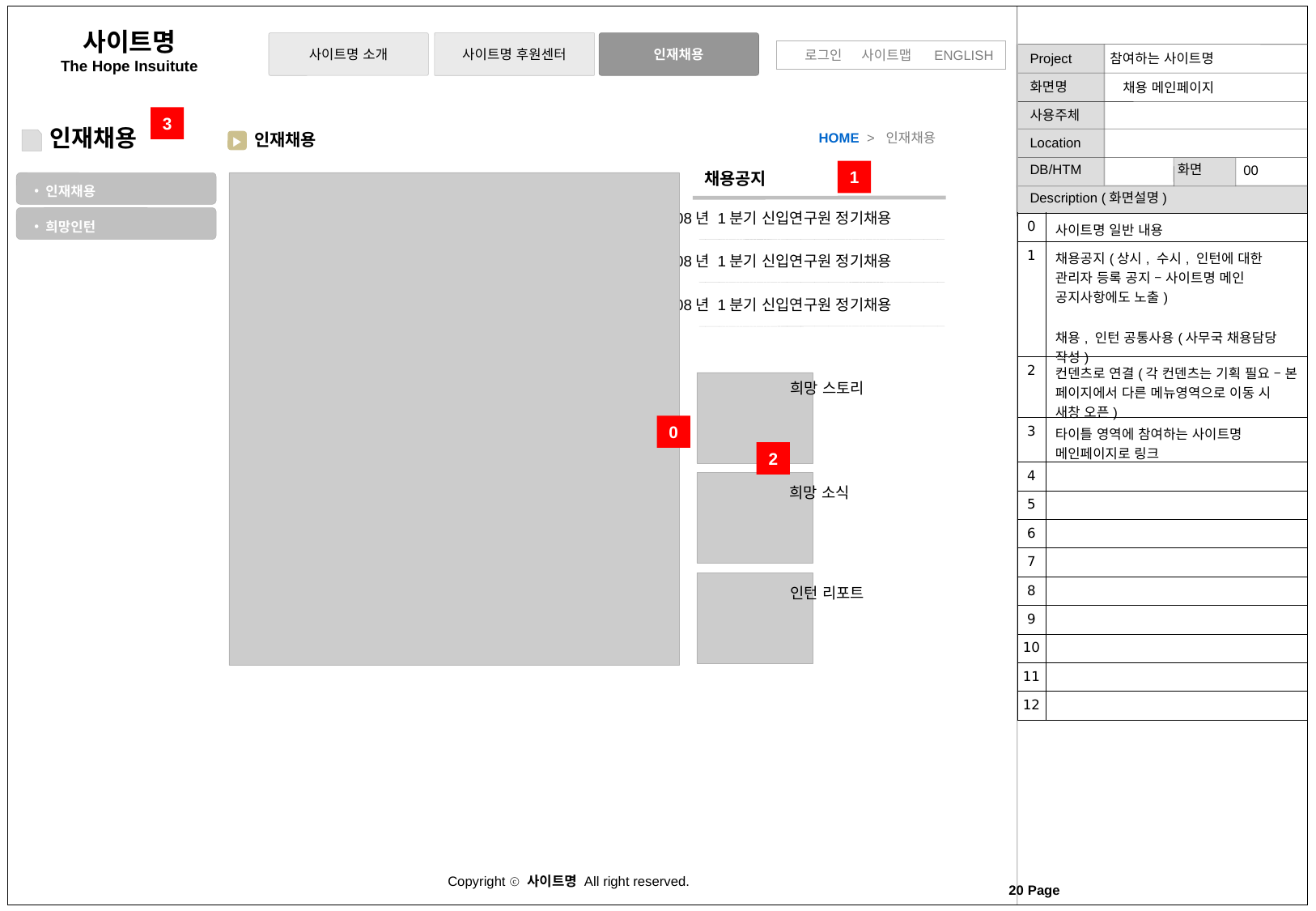

채용 메인페이지
3
인재채용

인재채용
HOME  >  인재채용
▶
00
인재채용
희망인턴
1
채용공지

2008년 1분기 신입연구원 정기채용

| 0 | 사이트명 일반 내용 |
| --- | --- |
| 1 | 채용공지(상시, 수시, 인턴에 대한 관리자 등록 공지 – 사이트명 메인 공지사항에도 노출) 채용, 인턴 공통사용(사무국 채용담당 작성) |
| 2 | 컨덴츠로 연결(각 컨덴츠는 기획 필요 – 본 페이지에서 다른 메뉴영역으로 이동 시 새창 오픈) |
| 3 | 타이틀 영역에 참여하는 사이트명 메인페이지로 링크 |
| 4 |  |
| 5 |  |
| 6 |  |
| 7 |  |
| 8 |  |
| 9 |  |
| 10 |  |
| 11 |  |
| 12 |  |
2008년 1분기 신입연구원 정기채용

2008년 1분기 신입연구원 정기채용

희망 스토리
0
2

희망 소식

인턴 리포트